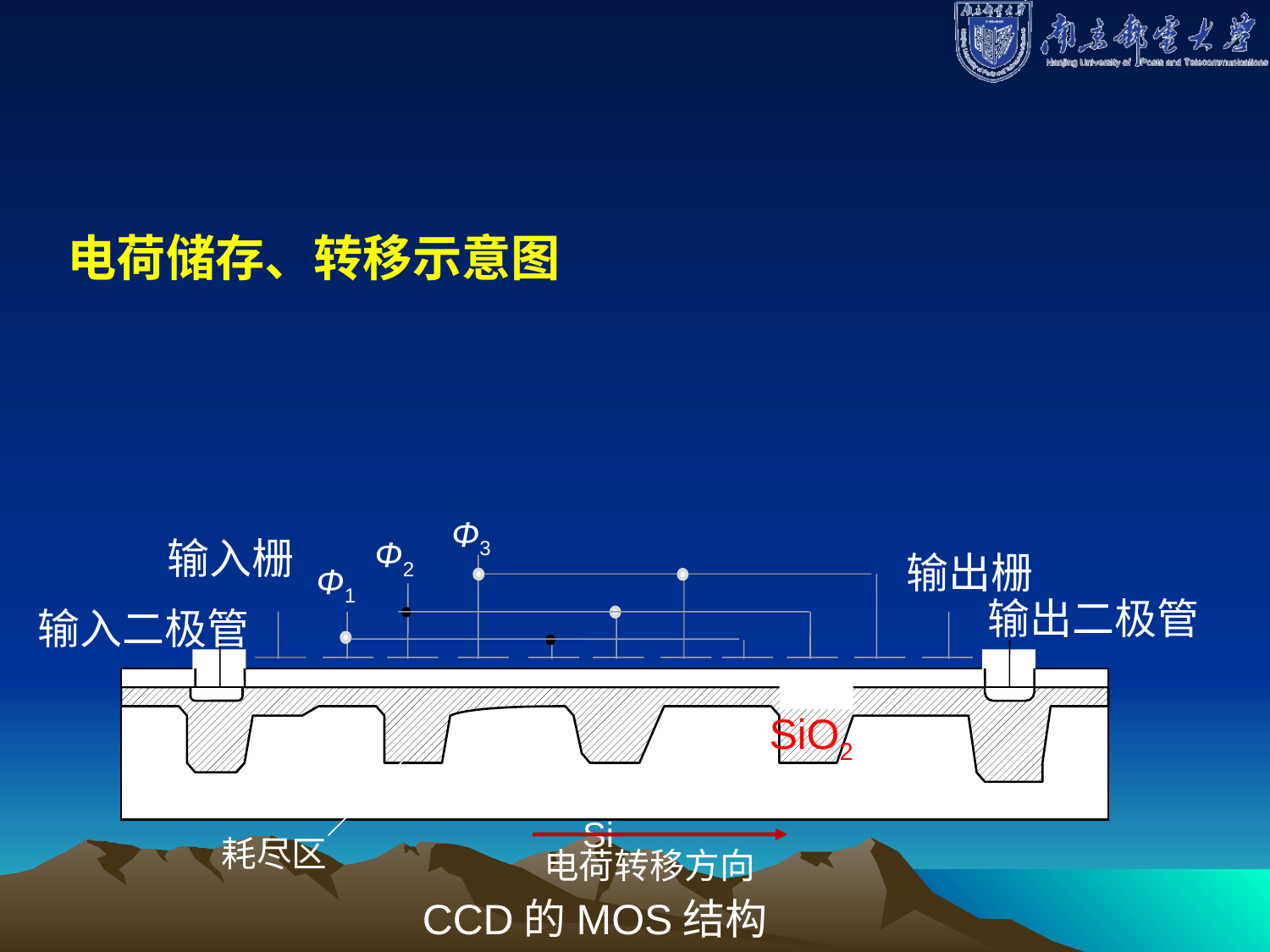

电荷储存、转移示意图
Ф3
输入栅
Ф2
输出栅
Ф1

输出二极管
输入二极管

  SiO2

P型Si
耗尽区

电荷转移方向
                CCD的MOS结构